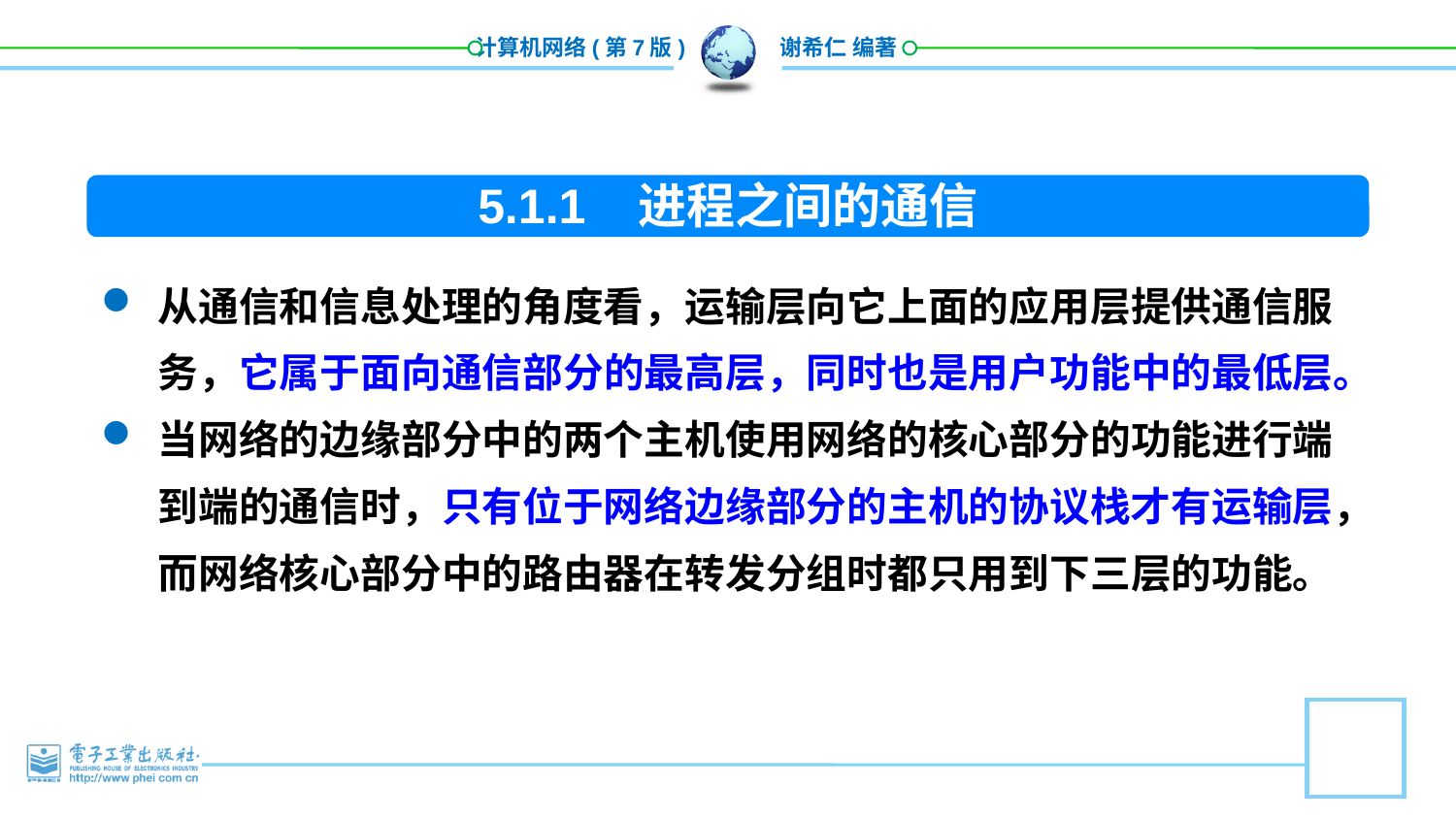

5.1.1   进程之间的通信

从通信和信息处理的角度看，运输层向它上面的应用层提供通信服务，它属于面向通信部分的最高层，同时也是用户功能中的最低层。
当网络的边缘部分中的两个主机使用网络的核心部分的功能进行端到端的通信时，只有位于网络边缘部分的主机的协议栈才有运输层，而网络核心部分中的路由器在转发分组时都只用到下三层的功能。